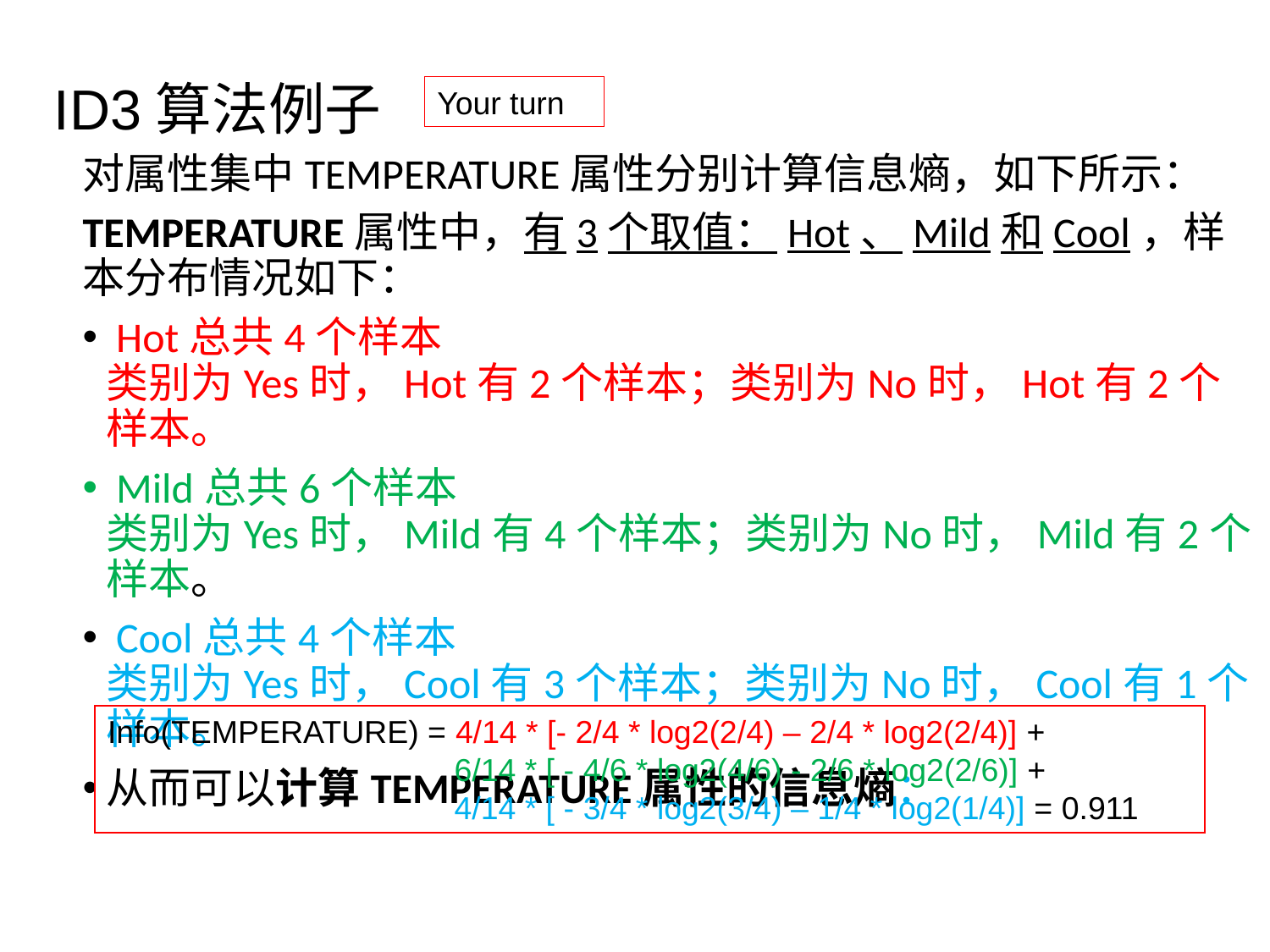

# ID3算法例子
Your turn
对属性集中TEMPERATURE属性分别计算信息熵，如下所示：
TEMPERATURE属性中，有3个取值：Hot、Mild和Cool，样本分布情况如下：
 Hot总共4个样本
类别为Yes时，Hot有2个样本；类别为No时，Hot有2个样本。
 Mild总共6个样本
类别为Yes时，Mild有4个样本；类别为No时，Mild有2个样本。
 Cool总共4个样本
类别为Yes时，Cool有3个样本；类别为No时，Cool有1个样本。
从而可以计算TEMPERATURE属性的信息熵：
Info(TEMPERATURE) = 4/14 * [- 2/4 * log2(2/4) – 2/4 * log2(2/4)] +
                                       6/14 * [ - 4/6 * log2(4/6) - 2/6 * log2(2/6)] +
                                       4/14 * [ - 3/4 * log2(3/4) – 1/4 * log2(1/4)] = 0.911